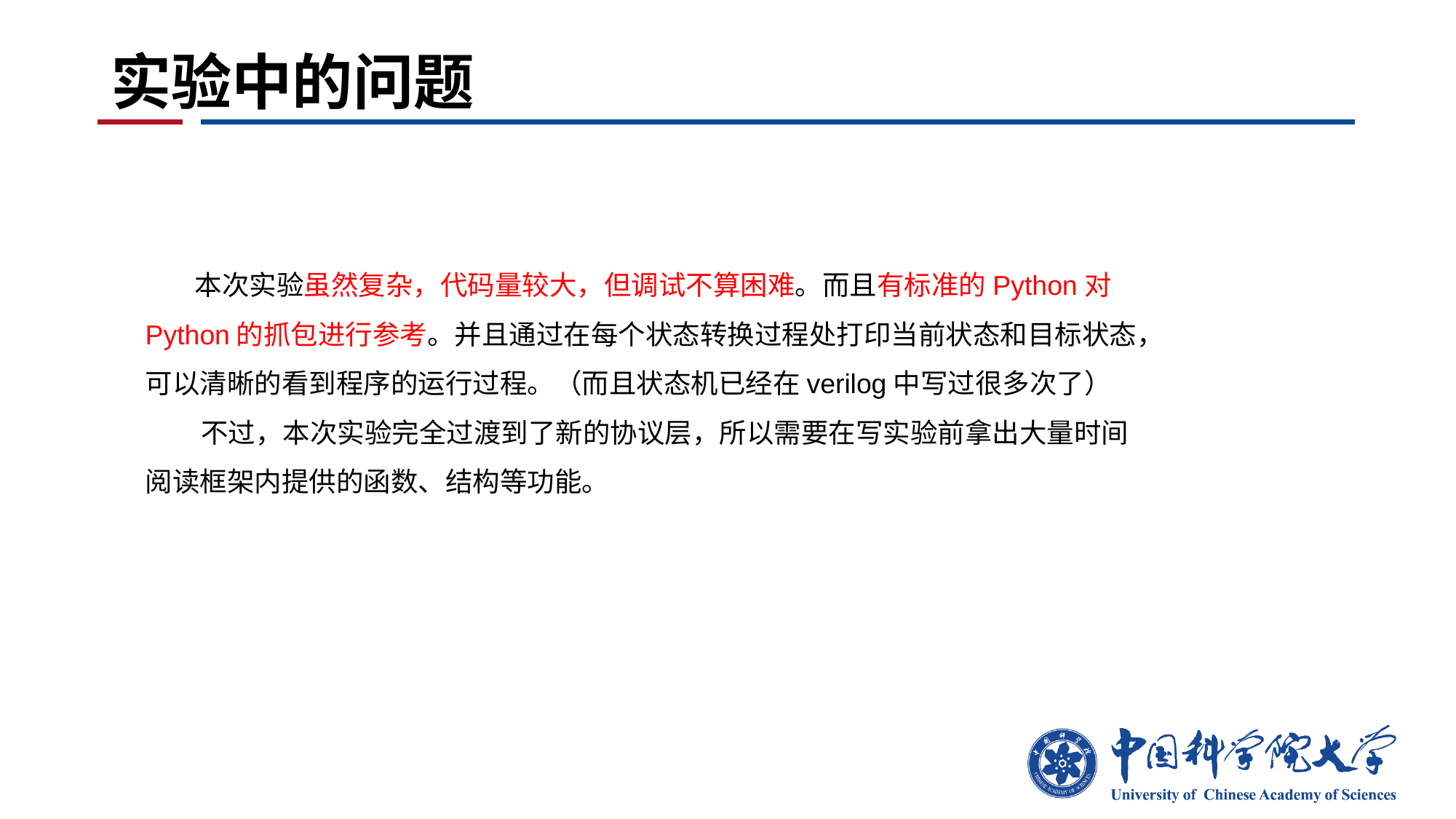

# 实验中的问题

       本次实验虽然复杂，代码量较大，但调试不算困难。而且有标准的Python对Python的抓包进行参考。并且通过在每个状态转换过程处打印当前状态和目标状态，可以清晰的看到程序的运行过程。（而且状态机已经在verilog中写过很多次了）
        不过，本次实验完全过渡到了新的协议层，所以需要在写实验前拿出大量时间阅读框架内提供的函数、结构等功能。